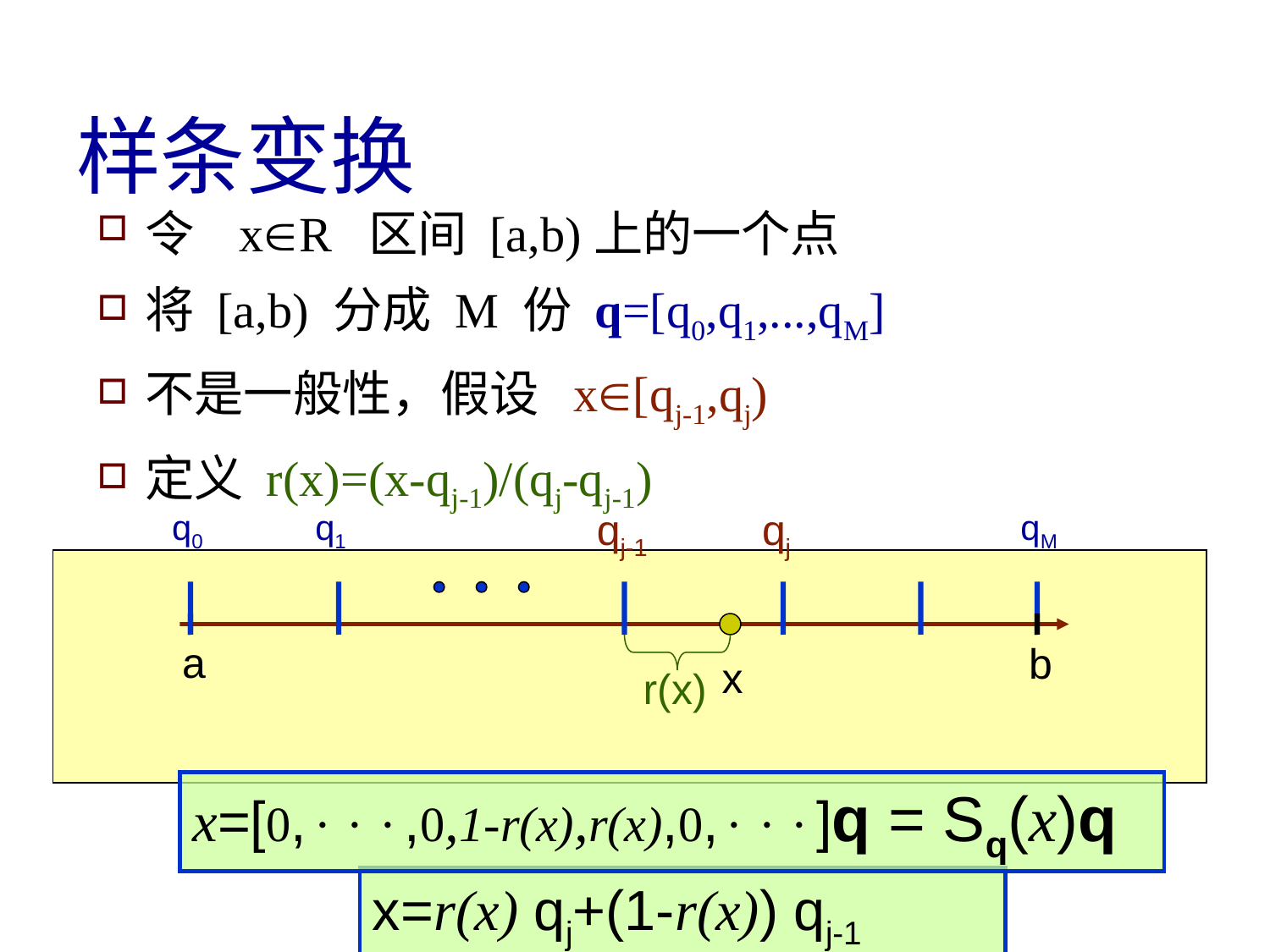

# 样条变换
令   x∈R  区间 [a,b)上的一个点
将 [a,b) 分成 M 份 q=[q0,q1,...,qM]
不是一般性，假设  x∈[qj-1,qj)
定义 r(x)=(x-qj-1)/(qj-qj-1)
qj-1
qj
q0
q1
qM

a
b

r(x)
x
x=[0,⋅⋅⋅,0,1-r(x),r(x),0,⋅⋅⋅]q = Sq(x)q
x=r(x) qj+(1-r(x)) qj-1